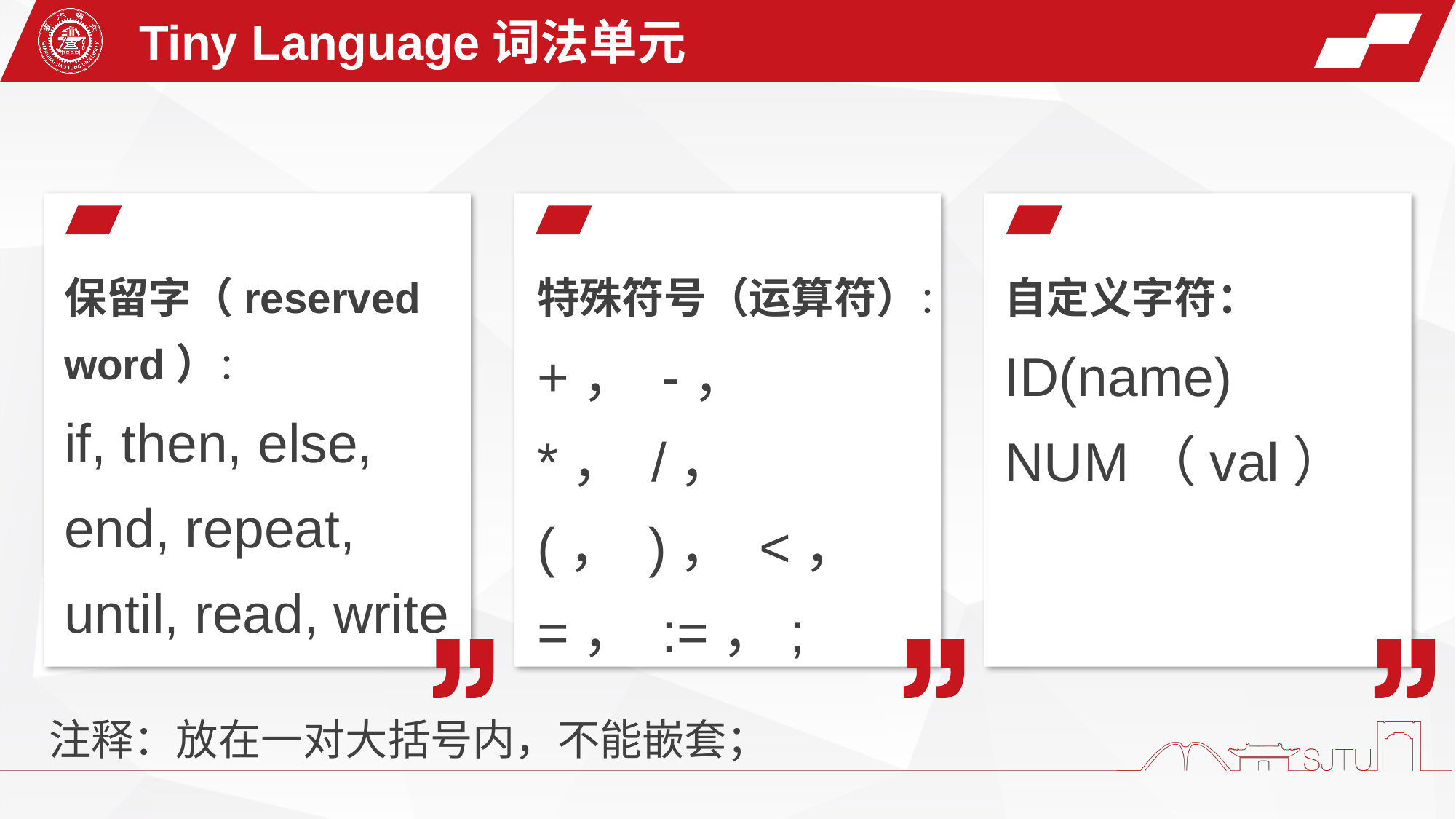

Tiny Language词法单元

保留字（reserved word）：
if, then, else, end, repeat, until, read, write
特殊符号（运算符）：
+， -， *， /， (， )， <， =， :=，;
自定义字符：
ID(name)
NUM（val）

注释：放在一对大括号内，不能嵌套；